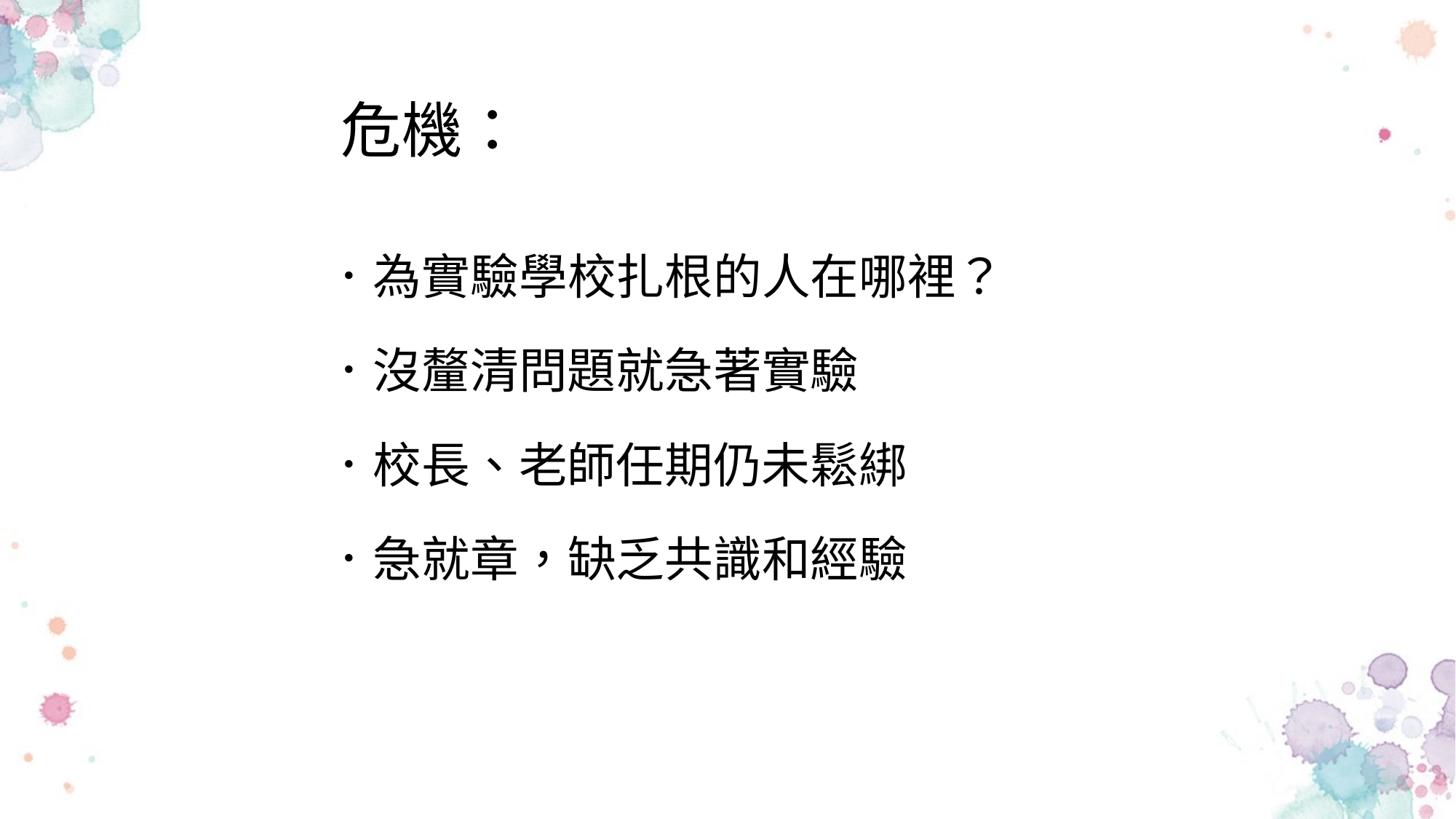

# 危機：

．為實驗學校扎根的人在哪裡？

．沒釐清問題就急著實驗

．校長、老師任期仍未鬆綁

．急就章，缺乏共識和經驗